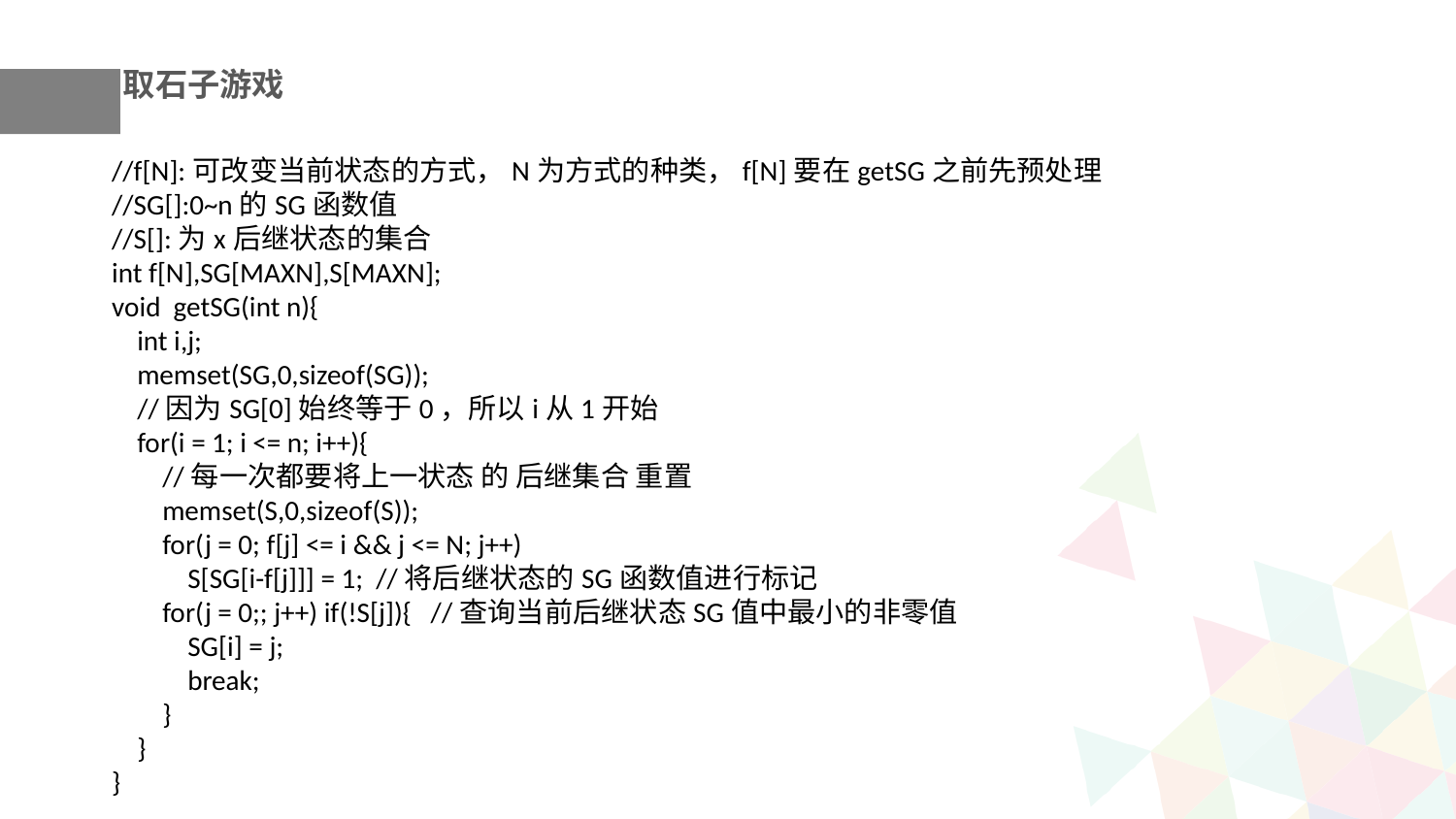

取石子游戏

//f[N]:可改变当前状态的方式，N为方式的种类，f[N]要在getSG之前先预处理
//SG[]:0~n的SG函数值
//S[]:为x后继状态的集合
int f[N],SG[MAXN],S[MAXN];
void  getSG(int n){
    int i,j;
    memset(SG,0,sizeof(SG));
    //因为SG[0]始终等于0，所以i从1开始
    for(i = 1; i <= n; i++){
        //每一次都要将上一状态 的 后继集合 重置
        memset(S,0,sizeof(S));
        for(j = 0; f[j] <= i && j <= N; j++)
            S[SG[i-f[j]]] = 1;  //将后继状态的SG函数值进行标记
        for(j = 0;; j++) if(!S[j]){   //查询当前后继状态SG值中最小的非零值
            SG[i] = j;
            break;
        }
    }
}